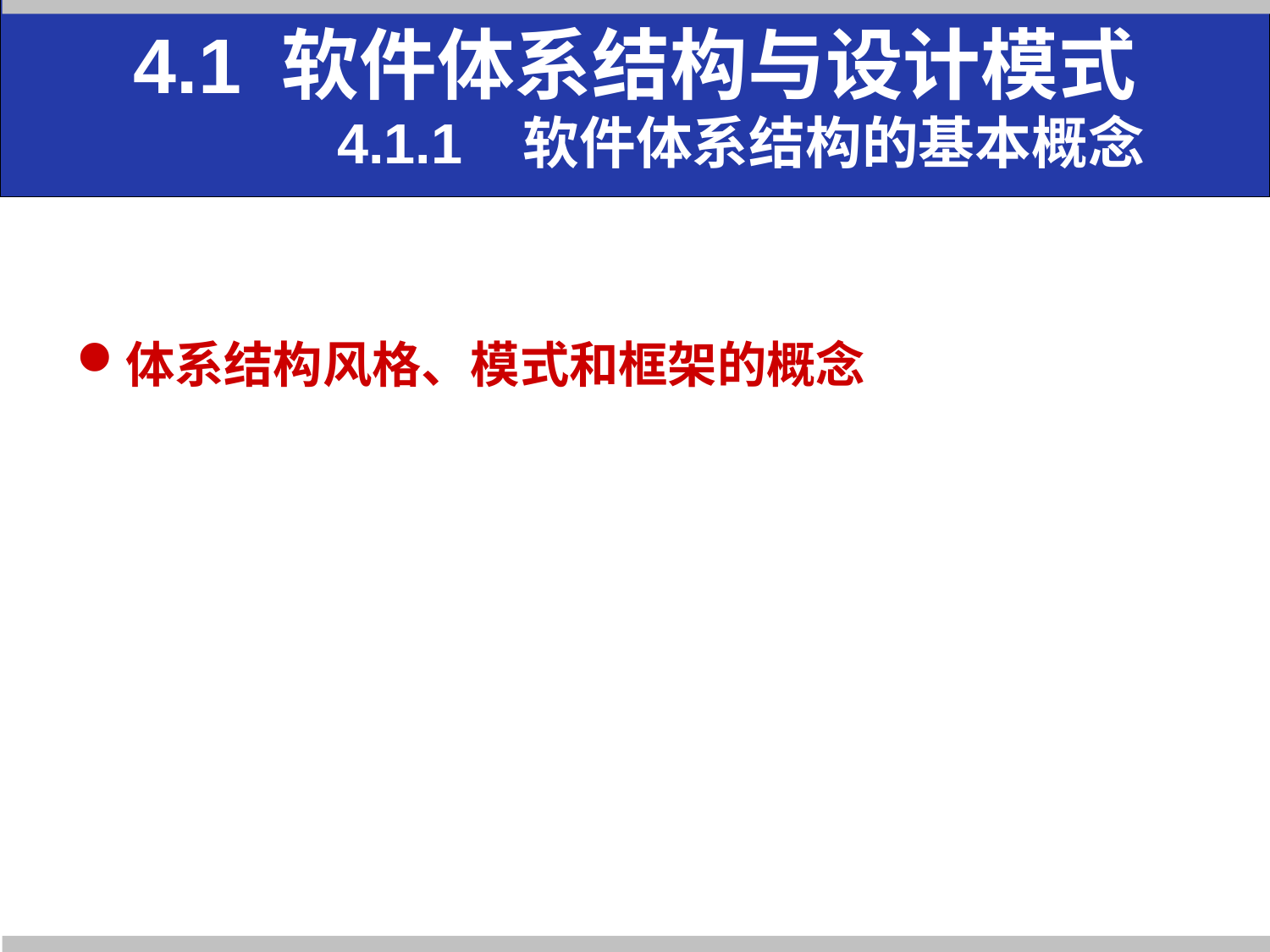

# 4.1 软件体系结构与设计模式 4.1.1   软件体系结构的基本概念
体系结构风格、模式和框架的概念
386